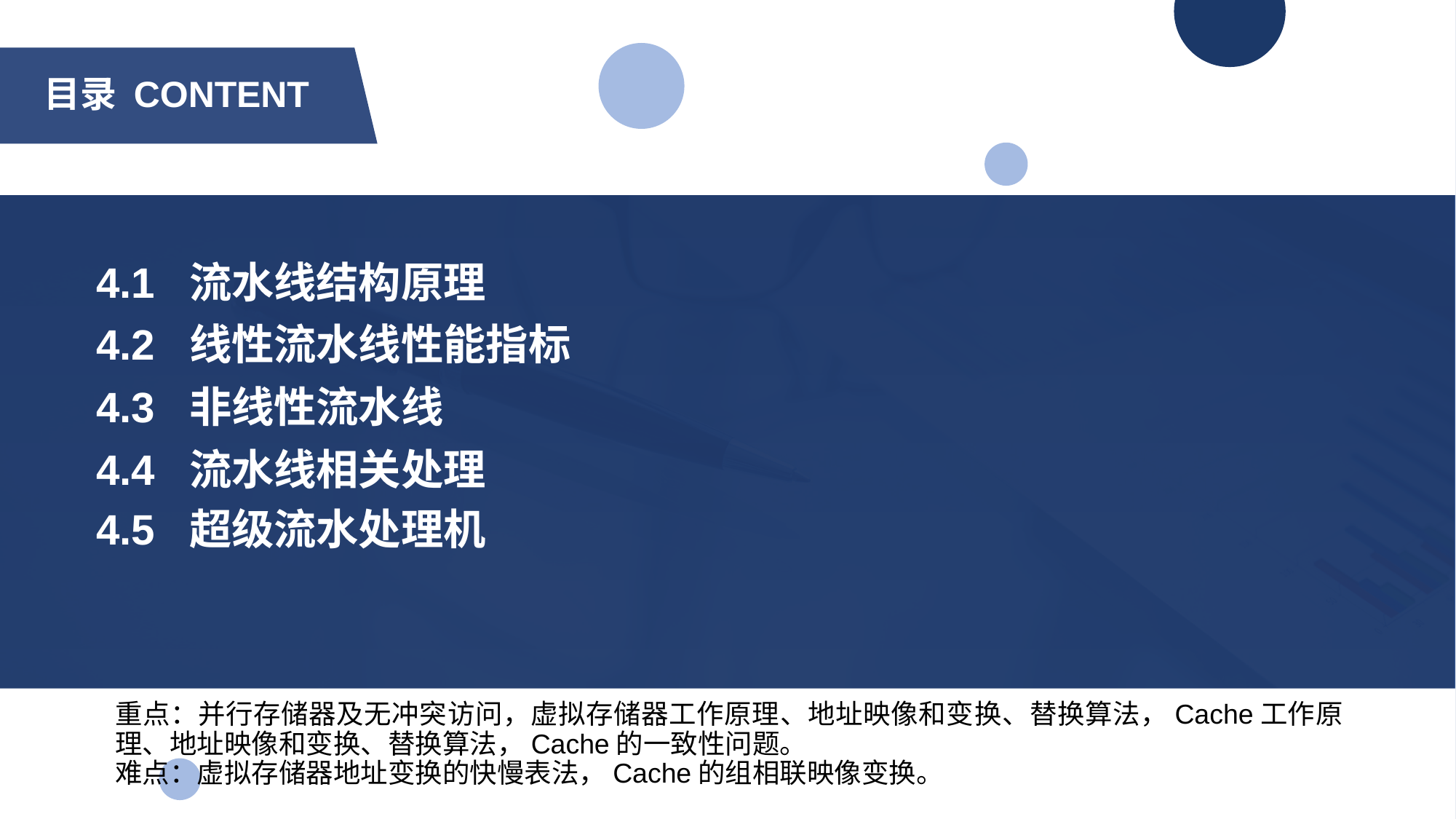

# 目录 CONTENT
4.1  流水线结构原理
4.2  线性流水线性能指标
4.3  非线性流水线
4.4  流水线相关处理
4.5  超级流水处理机
重点：并行存储器及无冲突访问，虚拟存储器工作原理、地址映像和变换、替换算法，Cache工作原理、地址映像和变换、替换算法，Cache的一致性问题。
难点：虚拟存储器地址变换的快慢表法，Cache的组相联映像变换。